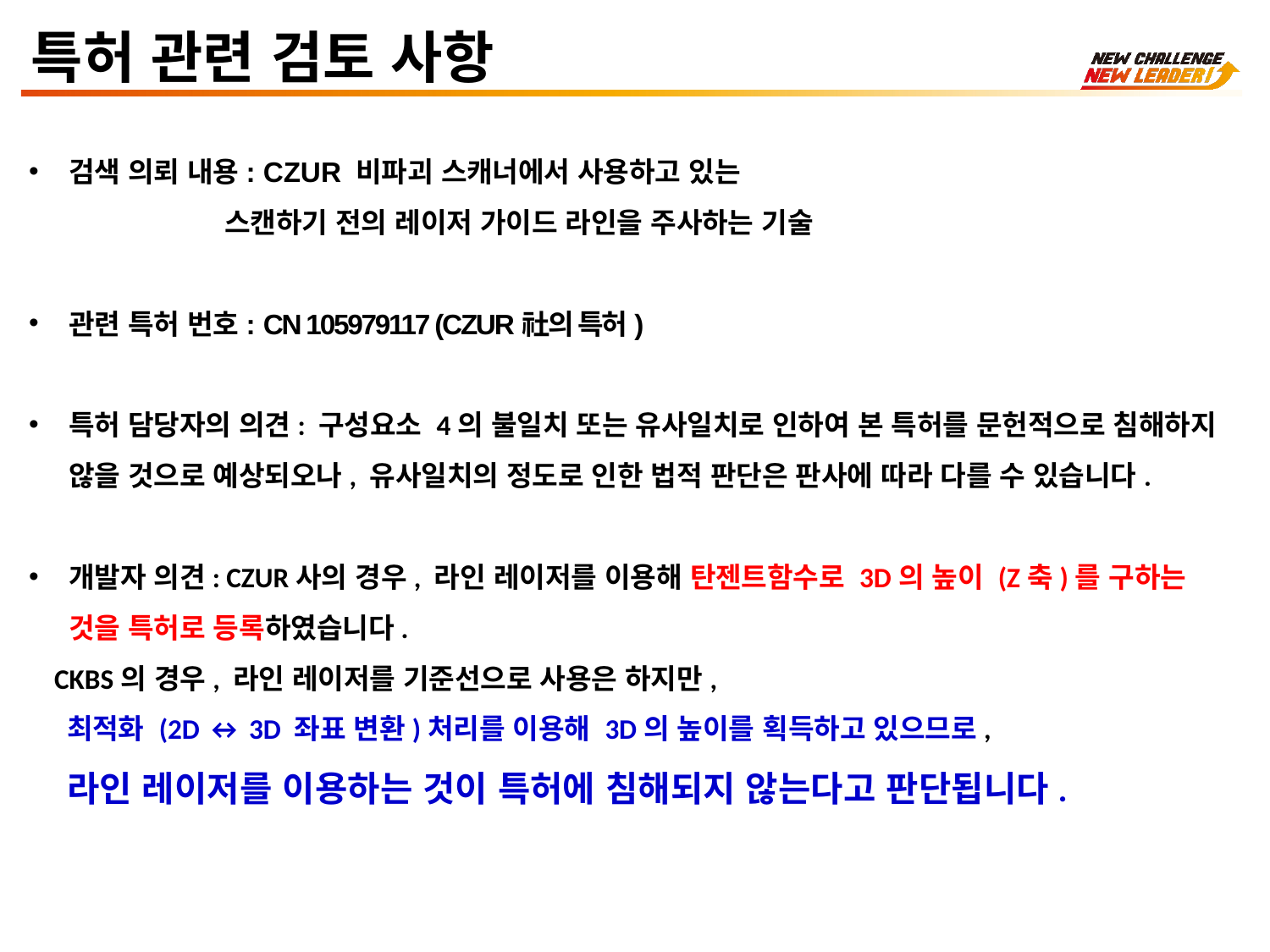

특허 관련 검토 사항
검색 의뢰 내용: CZUR 비파괴 스캐너에서 사용하고 있는
                    스캔하기 전의 레이저 가이드 라인을 주사하는 기술

관련 특허 번호: CN 105979117 (CZUR社의 특허)

특허 담당자의 의견: 구성요소 4의 불일치 또는 유사일치로 인하여 본 특허를 문헌적으로 침해하지 않을 것으로 예상되오나, 유사일치의 정도로 인한 법적 판단은 판사에 따라 다를 수 있습니다.

개발자 의견: CZUR사의 경우, 라인 레이저를 이용해 탄젠트함수로 3D의 높이 (Z축)를 구하는 것을 특허로 등록하였습니다.
    CKBS의 경우, 라인 레이저를 기준선으로 사용은 하지만,
    최적화 (2D ↔ 3D 좌표 변환)처리를 이용해 3D의 높이를 획득하고 있으므로,
    라인 레이저를 이용하는 것이 특허에 침해되지 않는다고 판단됩니다.